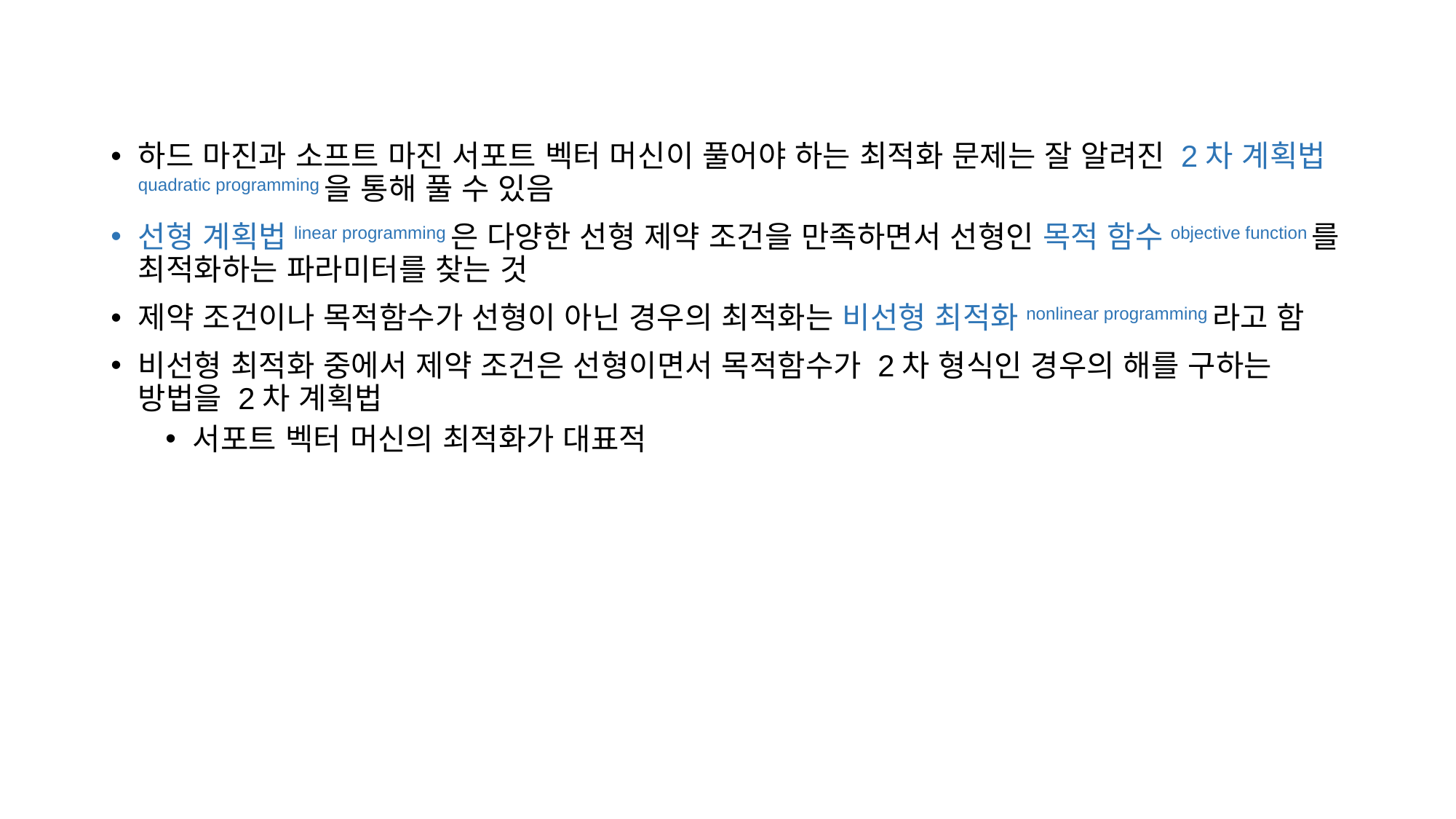

하드 마진과 소프트 마진 서포트 벡터 머신이 풀어야 하는 최적화 문제는 잘 알려진 2차 계획법quadratic programming을 통해 풀 수 있음
선형 계획법linear programming은 다양한 선형 제약 조건을 만족하면서 선형인 목적 함수objective function를 최적화하는 파라미터를 찾는 것
제약 조건이나 목적함수가 선형이 아닌 경우의 최적화는 비선형 최적화nonlinear programming라고 함
비선형 최적화 중에서 제약 조건은 선형이면서 목적함수가 2차 형식인 경우의 해를 구하는 방법을 2차 계획법
서포트 벡터 머신의 최적화가 대표적